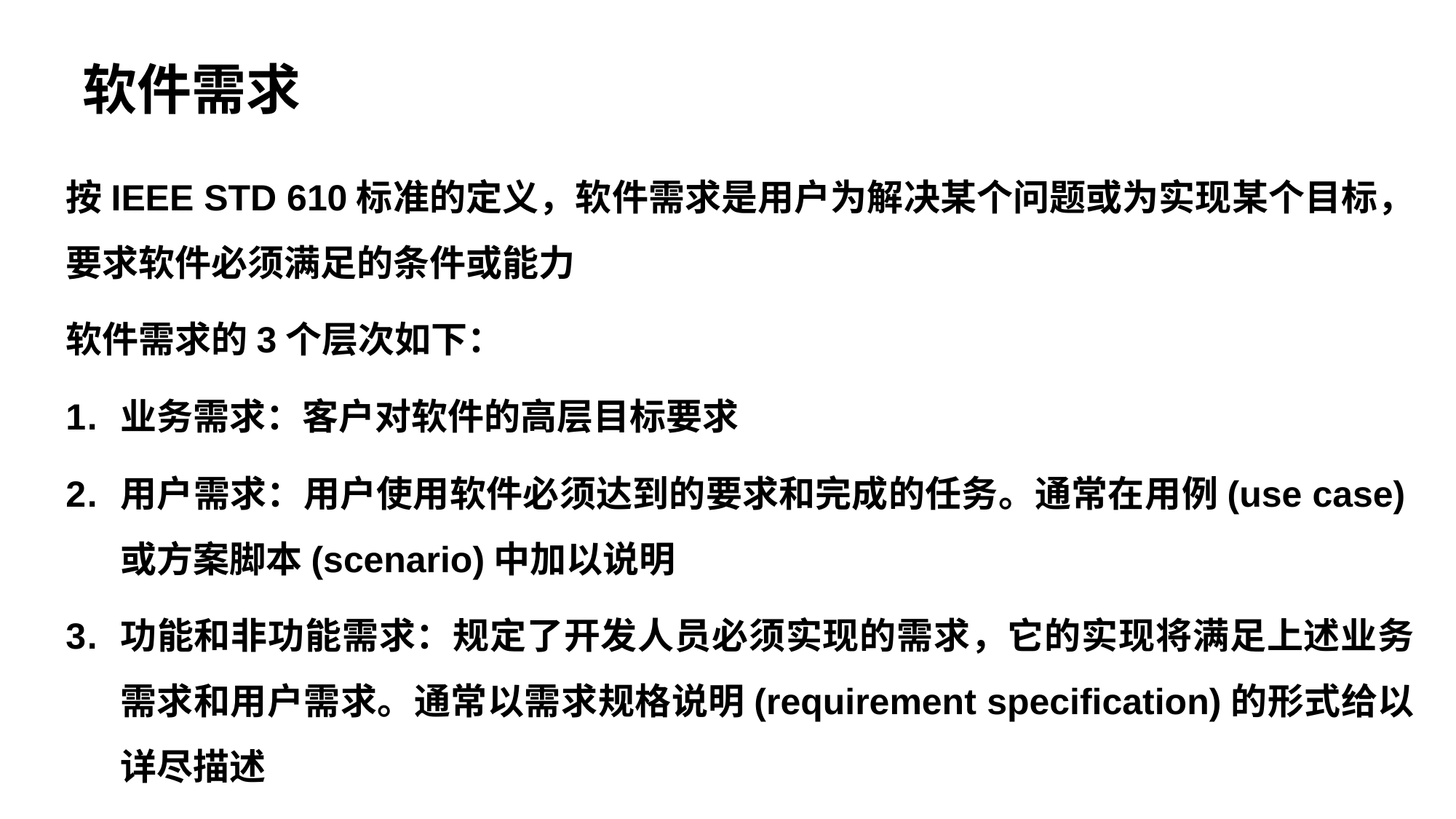

软件需求
按IEEE STD 610标准的定义，软件需求是用户为解决某个问题或为实现某个目标，要求软件必须满足的条件或能力
软件需求的3个层次如下：
业务需求：客户对软件的高层目标要求
用户需求：用户使用软件必须达到的要求和完成的任务。通常在用例(use case)或方案脚本(scenario)中加以说明
功能和非功能需求：规定了开发人员必须实现的需求，它的实现将满足上述业务需求和用户需求。通常以需求规格说明(requirement specification)的形式给以详尽描述